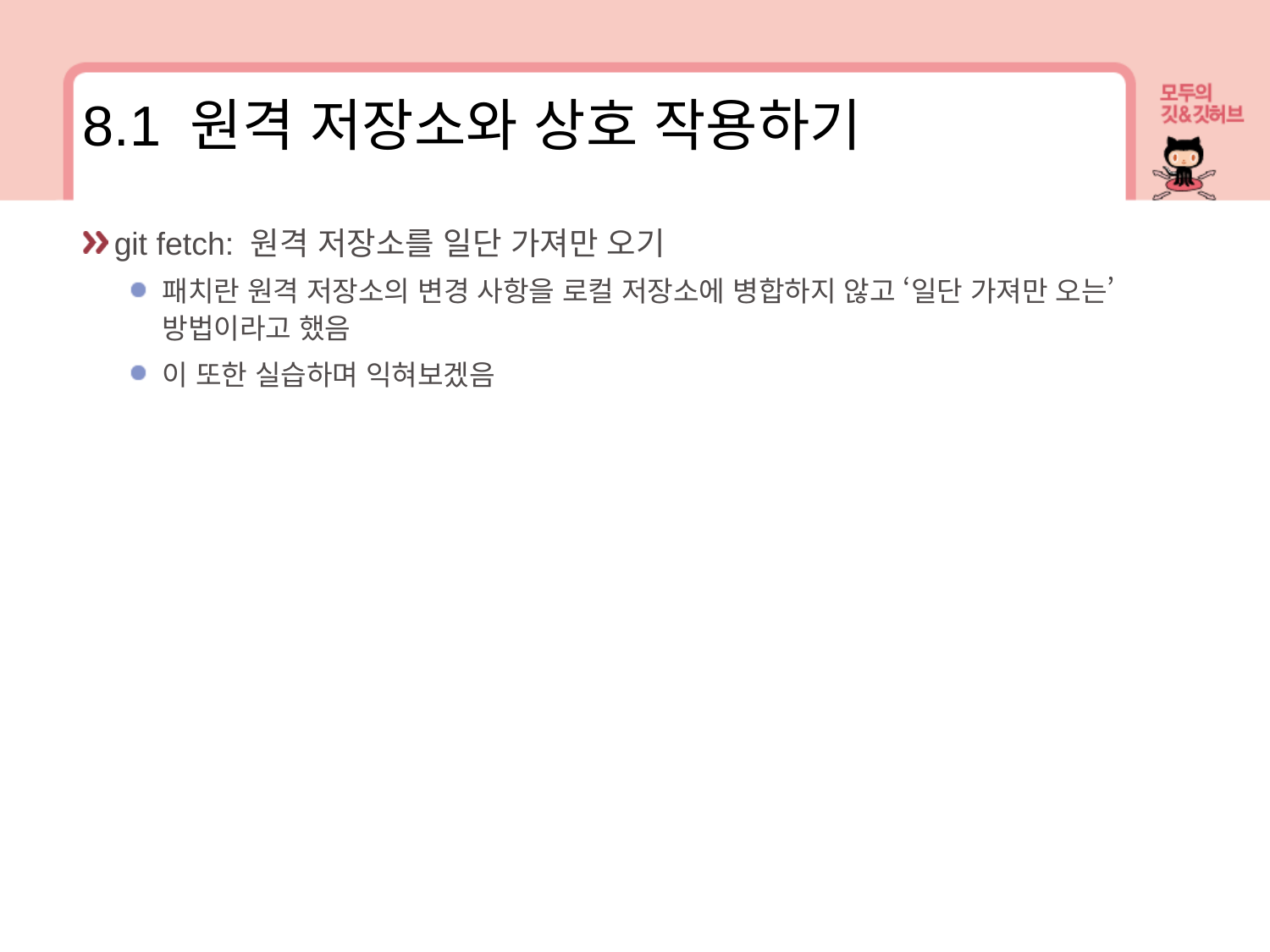

8.1 원격 저장소와 상호 작용하기
git fetch: 원격 저장소를 일단 가져만 오기
패치란 원격 저장소의 변경 사항을 로컬 저장소에 병합하지 않고 ‘일단 가져만 오는’ 방법이라고 했음
이 또한 실습하며 익혀보겠음